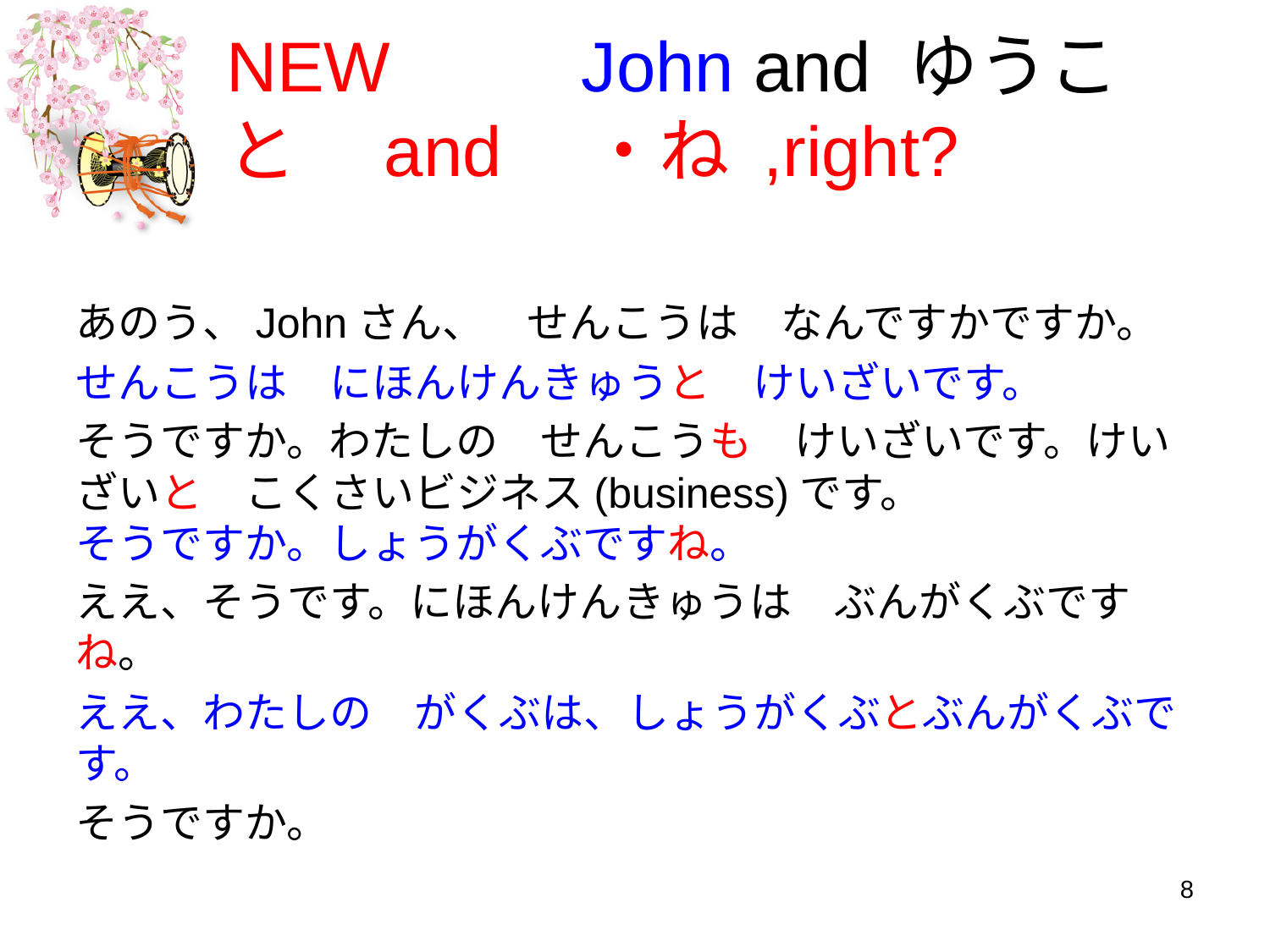

# NEW　　 John and ゆうこ と　and　・ね ,right?
あのう、Johnさん、　せんこうは　なんですかですか。
せんこうは　にほんけんきゅうと　けいざいです。
そうですか。わたしの　せんこうも　けいざいです。けいざいと　こくさいビジネス(business)です。
そうですか。しょうがくぶですね。
ええ、そうです。にほんけんきゅうは　ぶんがくぶですね。
ええ、わたしの　がくぶは、しょうがくぶとぶんがくぶです。
そうですか。
8